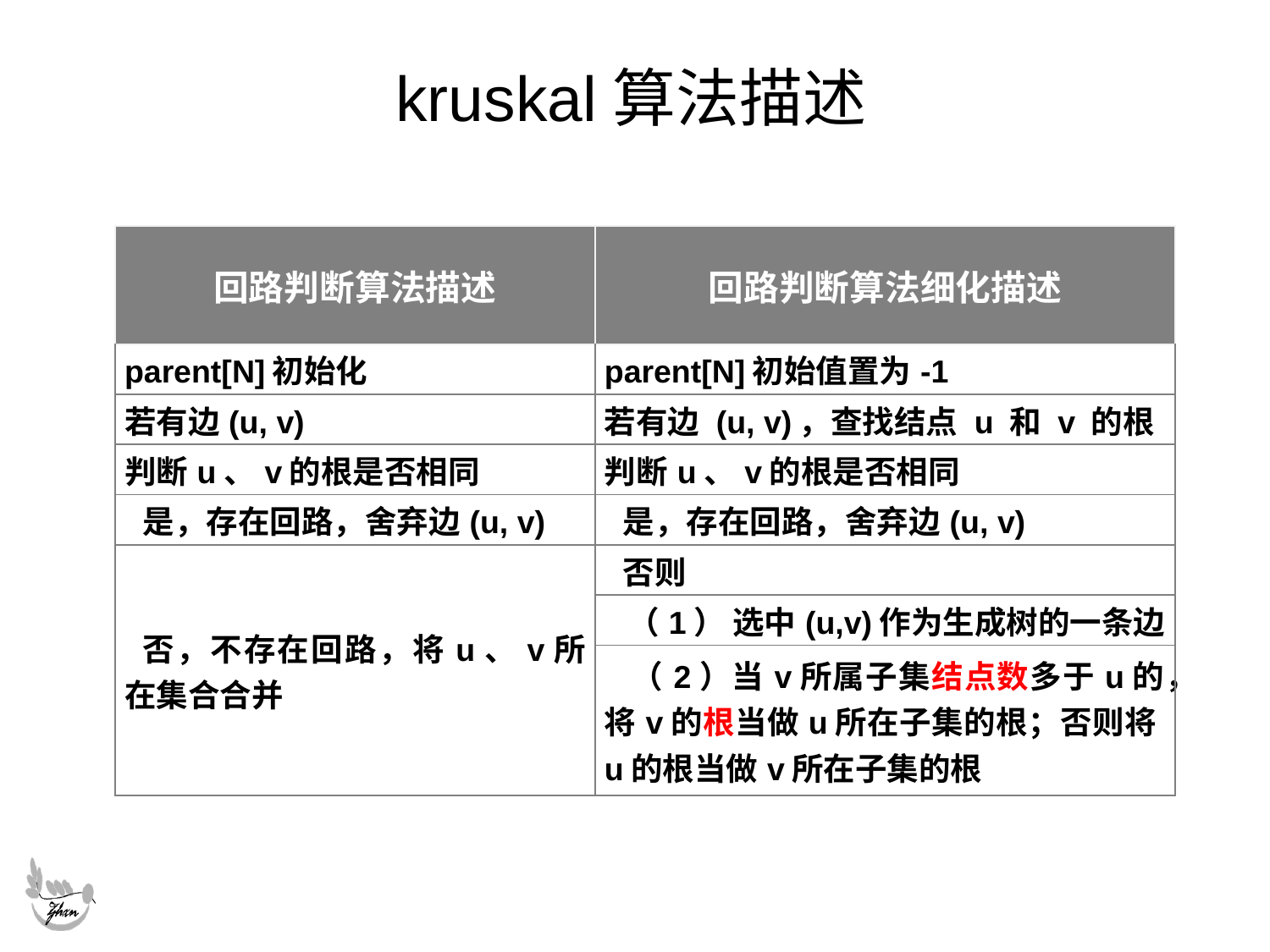

# kruskal算法描述
| 回路判断算法描述 | 回路判断算法细化描述 |
| --- | --- |
| parent[N]初始化 | parent[N]初始值置为-1 |
| 若有边(u, v) | 若有边 (u, v)，查找结点 u 和 v 的根 |
| 判断u、v的根是否相同 | 判断u、v的根是否相同 |
| 是，存在回路，舍弃边(u, v) | 是，存在回路，舍弃边(u, v) |
| 否，不存在回路，将u、v所在集合合并 | 否则 |
|  | （1） 选中(u,v)作为生成树的一条边 |
|  | （2）当v所属子集结点数多于u的，将v的根当做u所在子集的根；否则将u的根当做v所在子集的根 |
122